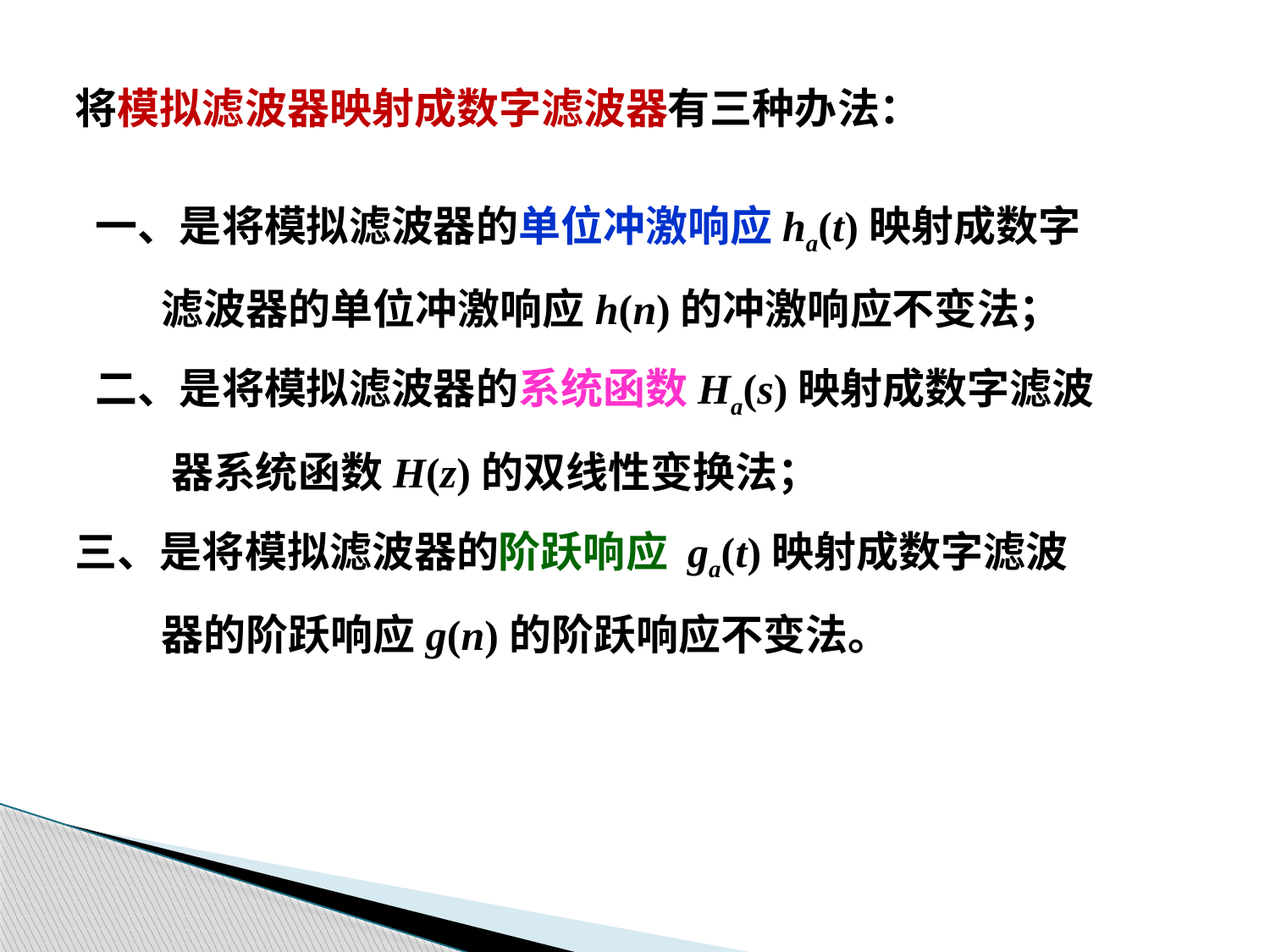

将模拟滤波器映射成数字滤波器有三种办法：

 一、是将模拟滤波器的单位冲激响应ha(t)映射成数字
        滤波器的单位冲激响应h(n)的冲激响应不变法；
 二、是将模拟滤波器的系统函数Ha(s)映射成数字滤波
         器系统函数H(z)的双线性变换法；
三、是将模拟滤波器的阶跃响应 ga(t)映射成数字滤波
        器的阶跃响应g(n)的阶跃响应不变法。